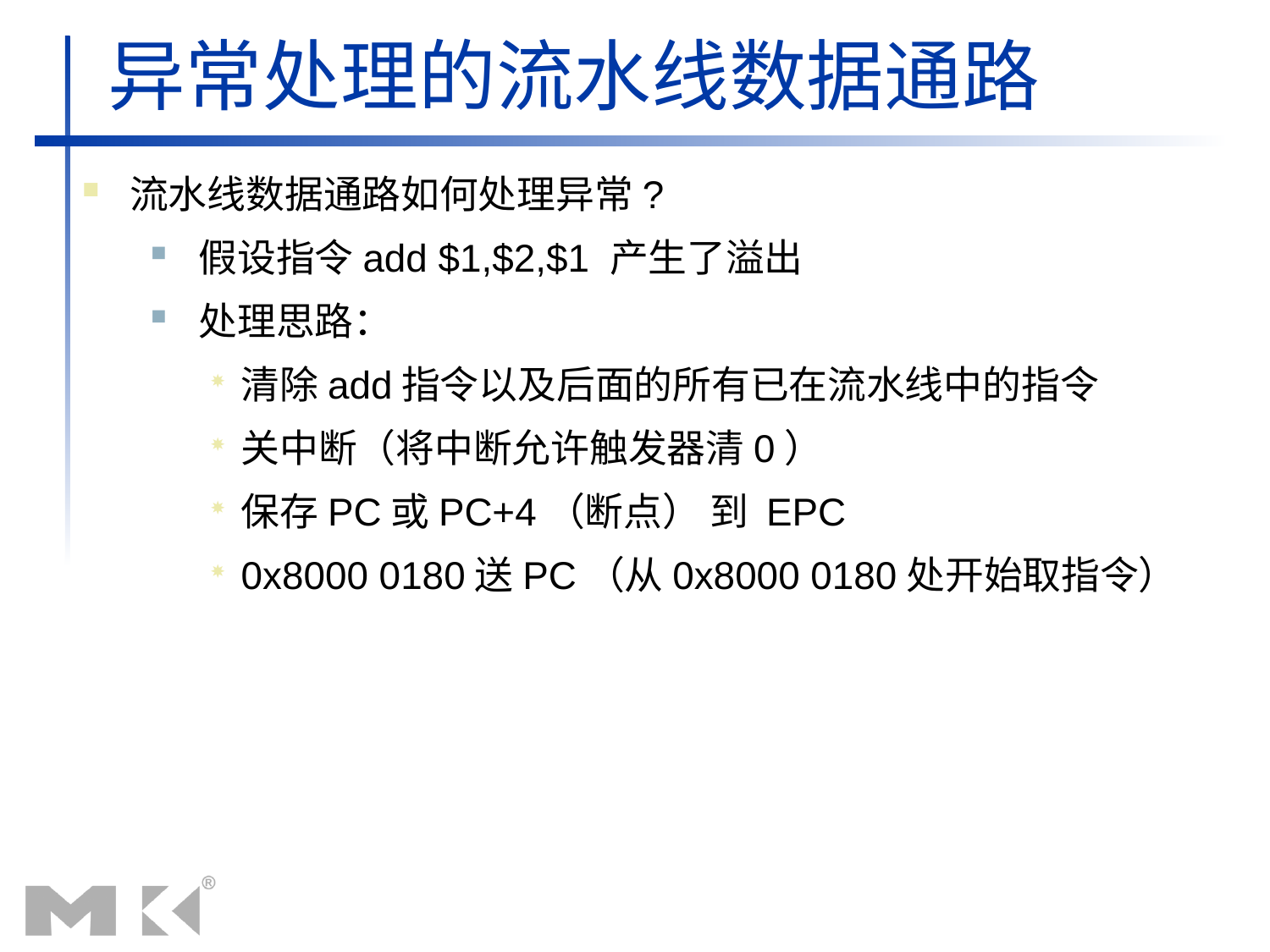

# 异常处理的流水线数据通路
流水线数据通路如何处理异常?
假设指令add $1,$2,$1 产生了溢出
处理思路：
清除add指令以及后面的所有已在流水线中的指令
关中断（将中断允许触发器清0）
保存PC或PC+4（断点） 到 EPC
0x8000 0180送PC（从0x8000 0180处开始取指令）